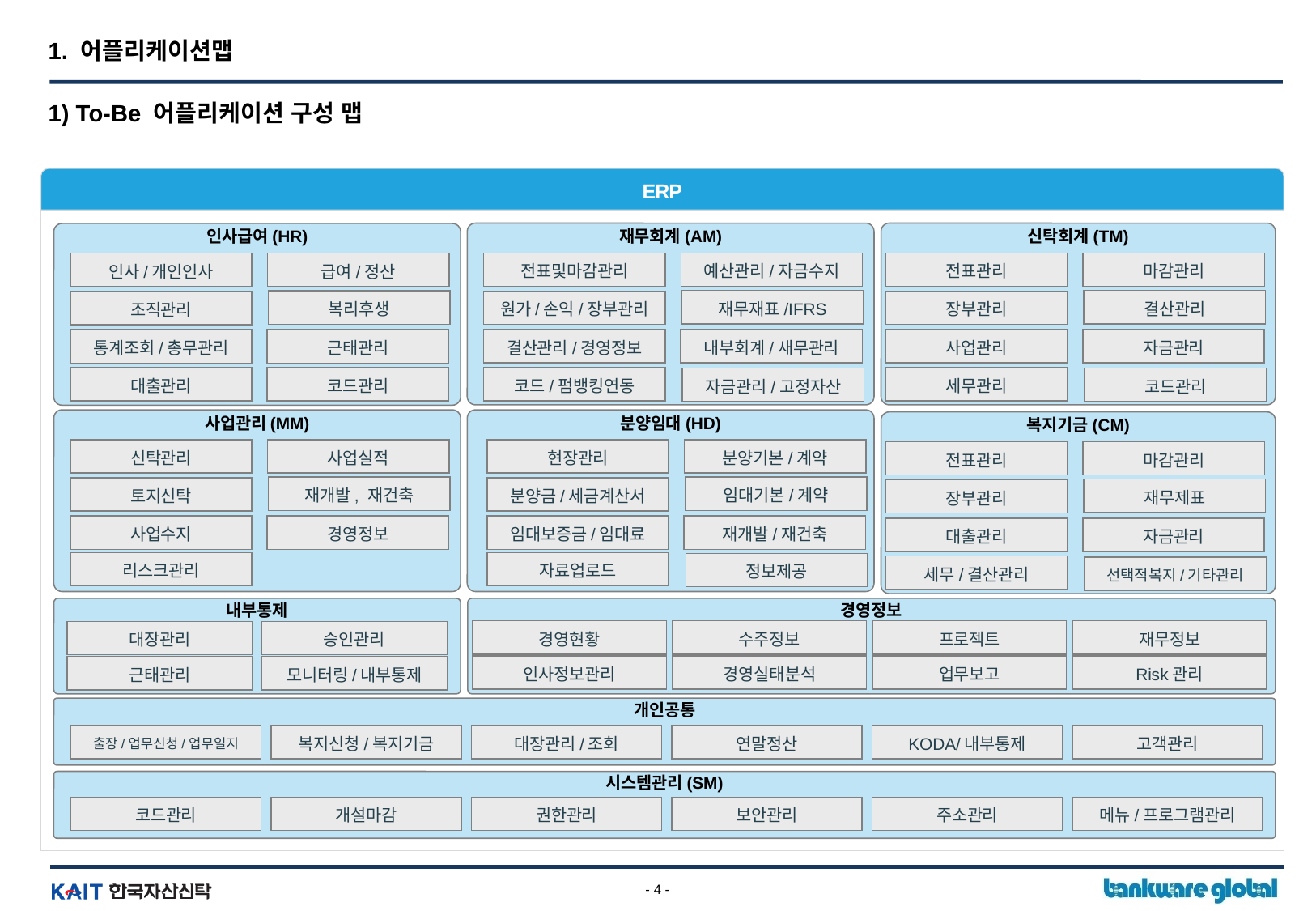

1. 어플리케이션맵
1) To-Be 어플리케이션 구성 맵
ERP

재무회계(AM)
전표및마감관리
예산관리/자금수지
재무재표/IFRS
원가/손익/장부관리
결산관리/경영정보
내부회계/새무관리
코드/펌뱅킹연동
자금관리/고정자산
신탁회계(TM)
전표관리
마감관리
결산관리
장부관리
사업관리
자금관리
세무관리
코드관리
인사급여(HR)
인사/개인인사
급여/정산
복리후생
조직관리
통계조회/총무관리
근태관리
대출관리
코드관리
사업관리(MM)
분양임대(HD)
복지기금(CM)
전표관리
마감관리
재무제표
장부관리
대출관리
자금관리
세무/결산관리
선택적복지/기타관리
신탁관리
사업실적
현장관리
분양기본/계약
재개발, 재건축
임대기본/계약
토지신탁
분양금/세금계산서
사업수지
경영정보
임대보증금/임대료
재개발/재건축
리스크관리
자료업로드
정보제공
내부통제
대장관리
승인관리
근태관리
모니터링/내부통제
경영정보
경영현황
수주정보
프로젝트
재무정보
인사정보관리
경영실태분석
업무보고
Risk관리
개인공통
출장/업무신청/업무일지
복지신청/복지기금
대장관리/조회
연말정산
KODA/내부통제
고객관리
시스템관리(SM)
코드관리
개설마감
권한관리
보안관리
주소관리
메뉴/프로그램관리